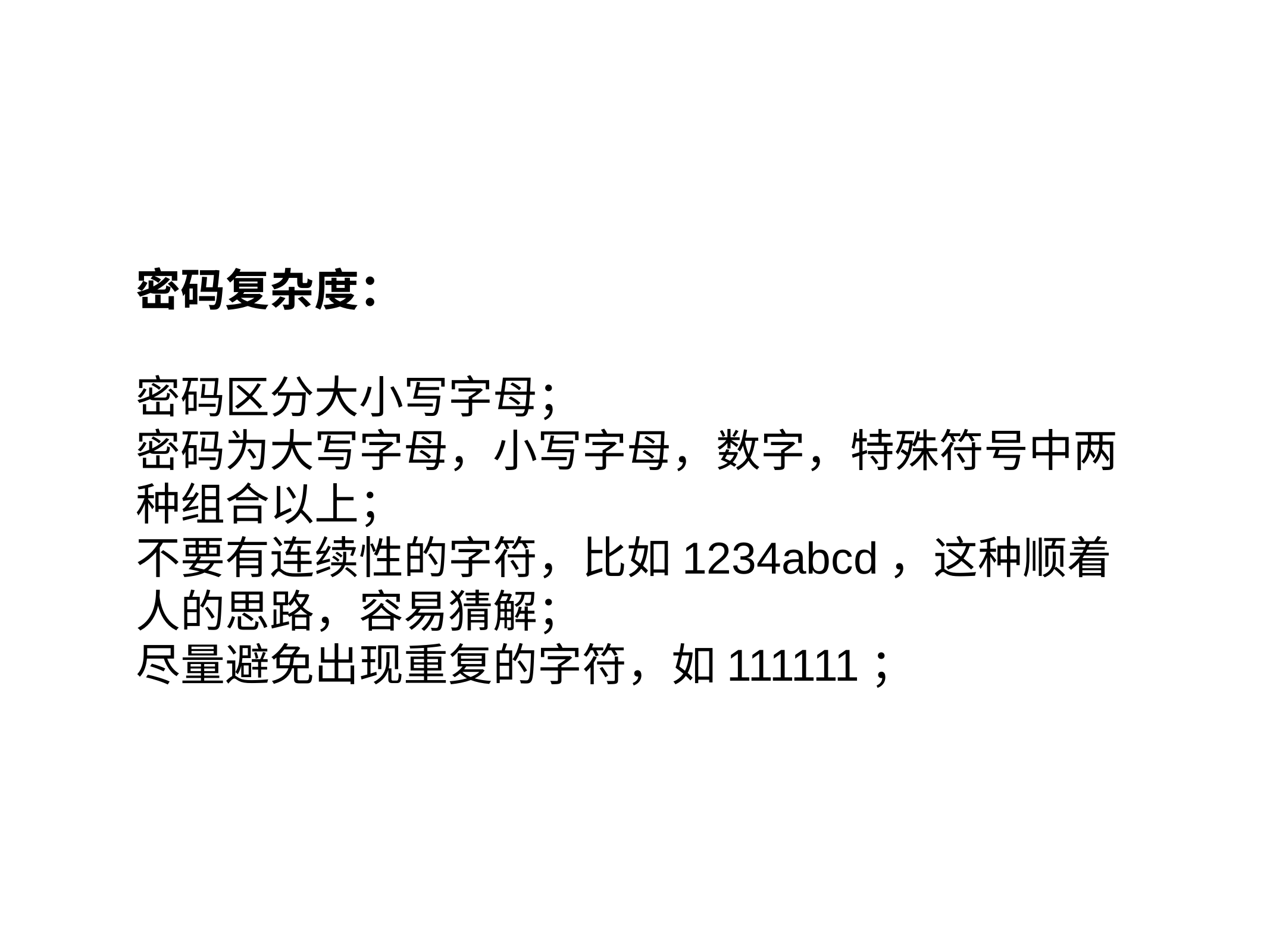

密码复杂度：

密码区分大小写字母；
密码为大写字母，小写字母，数字，特殊符号中两种组合以上；
不要有连续性的字符，比如1234abcd，这种顺着人的思路，容易猜解；
尽量避免出现重复的字符，如111111；